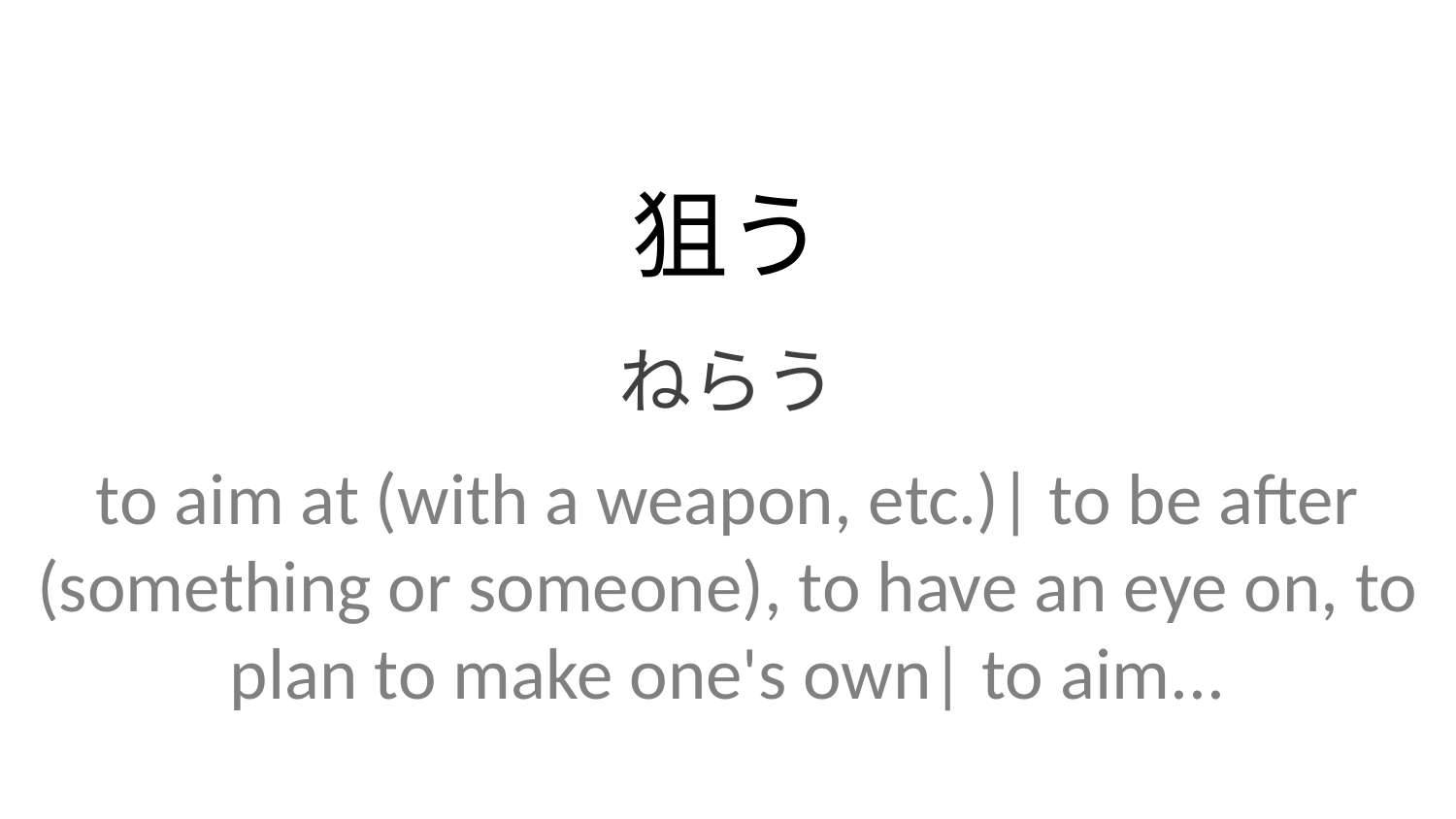

狙う

ねらう
to aim at (with a weapon, etc.)| to be after (something or someone), to have an eye on, to plan to make one's own| to aim...